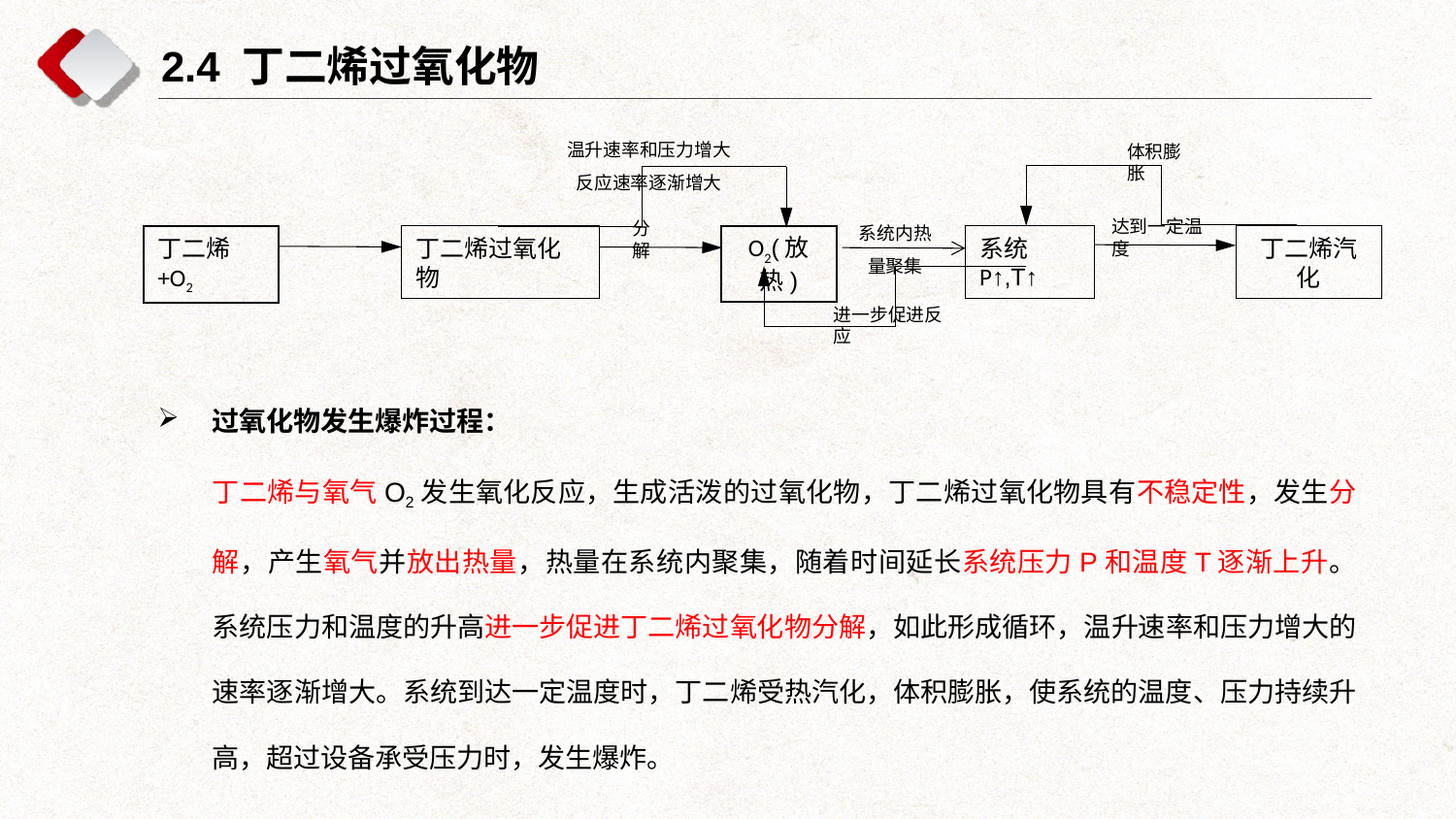

2.4 丁二烯过氧化物
温升速率和压力增大反应速率逐渐增大
系统内热量聚集
达到一定温度
分解
O2(放热)
系统P↑,T↑
丁二烯+O2
丁二烯过氧化物
丁二烯汽化
进一步促进反应
体积膨胀
过氧化物发生爆炸过程：
丁二烯与氧气O2发生氧化反应，生成活泼的过氧化物，丁二烯过氧化物具有不稳定性，发生分解，产生氧气并放出热量，热量在系统内聚集，随着时间延长系统压力P和温度T逐渐上升。系统压力和温度的升高进一步促进丁二烯过氧化物分解，如此形成循环，温升速率和压力增大的速率逐渐增大。系统到达一定温度时，丁二烯受热汽化，体积膨胀，使系统的温度、压力持续升高，超过设备承受压力时，发生爆炸。